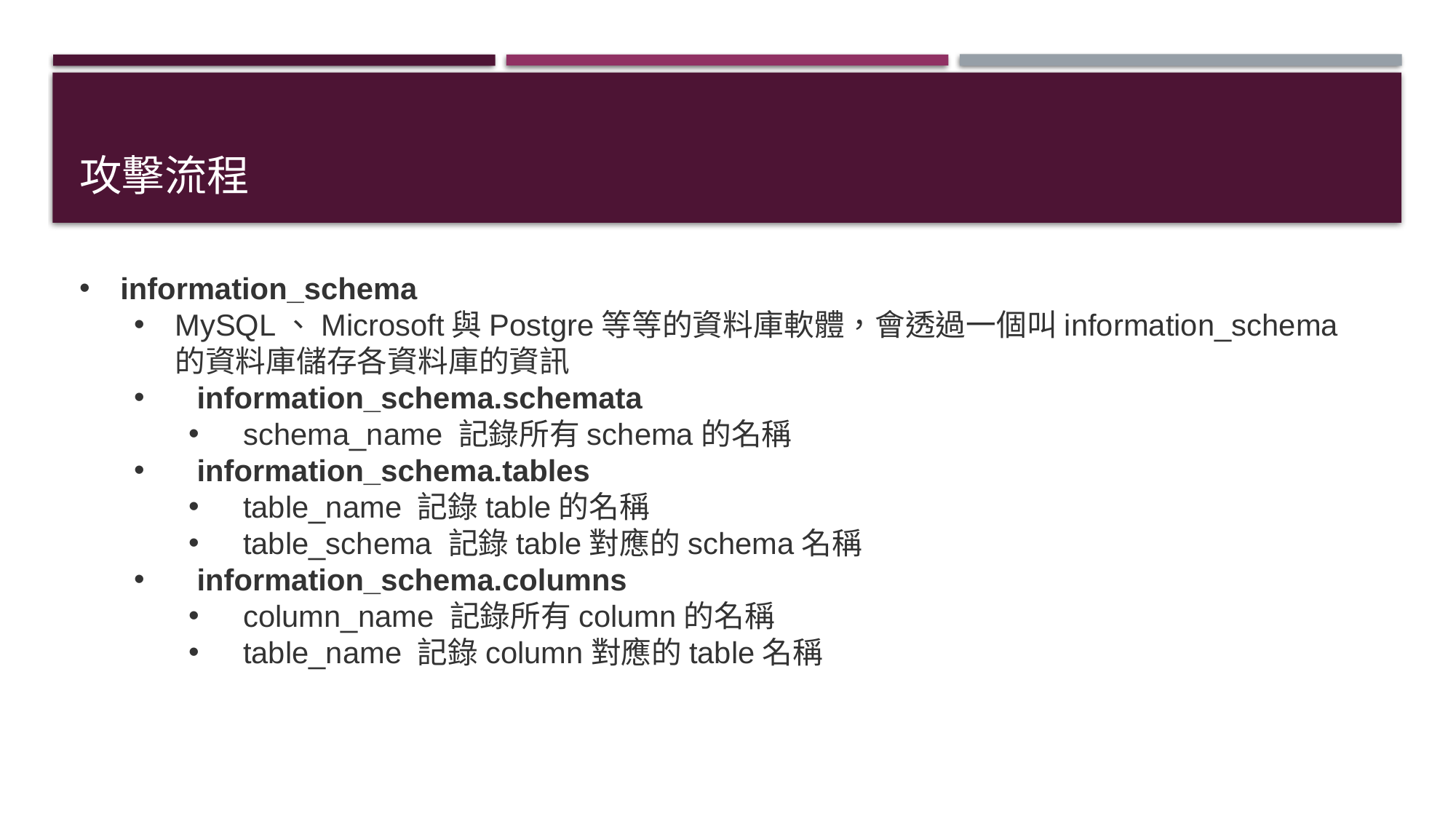

# 攻擊流程
information_schema
MySQL、Microsoft與Postgre等等的資料庫軟體，會透過一個叫information_schema的資料庫儲存各資料庫的資訊
 information_schema.schemata
schema_name 記錄所有schema的名稱
 information_schema.tables
table_name 記錄table的名稱
table_schema 記錄table對應的schema名稱
 information_schema.columns
column_name 記錄所有column的名稱
table_name 記錄column對應的table名稱